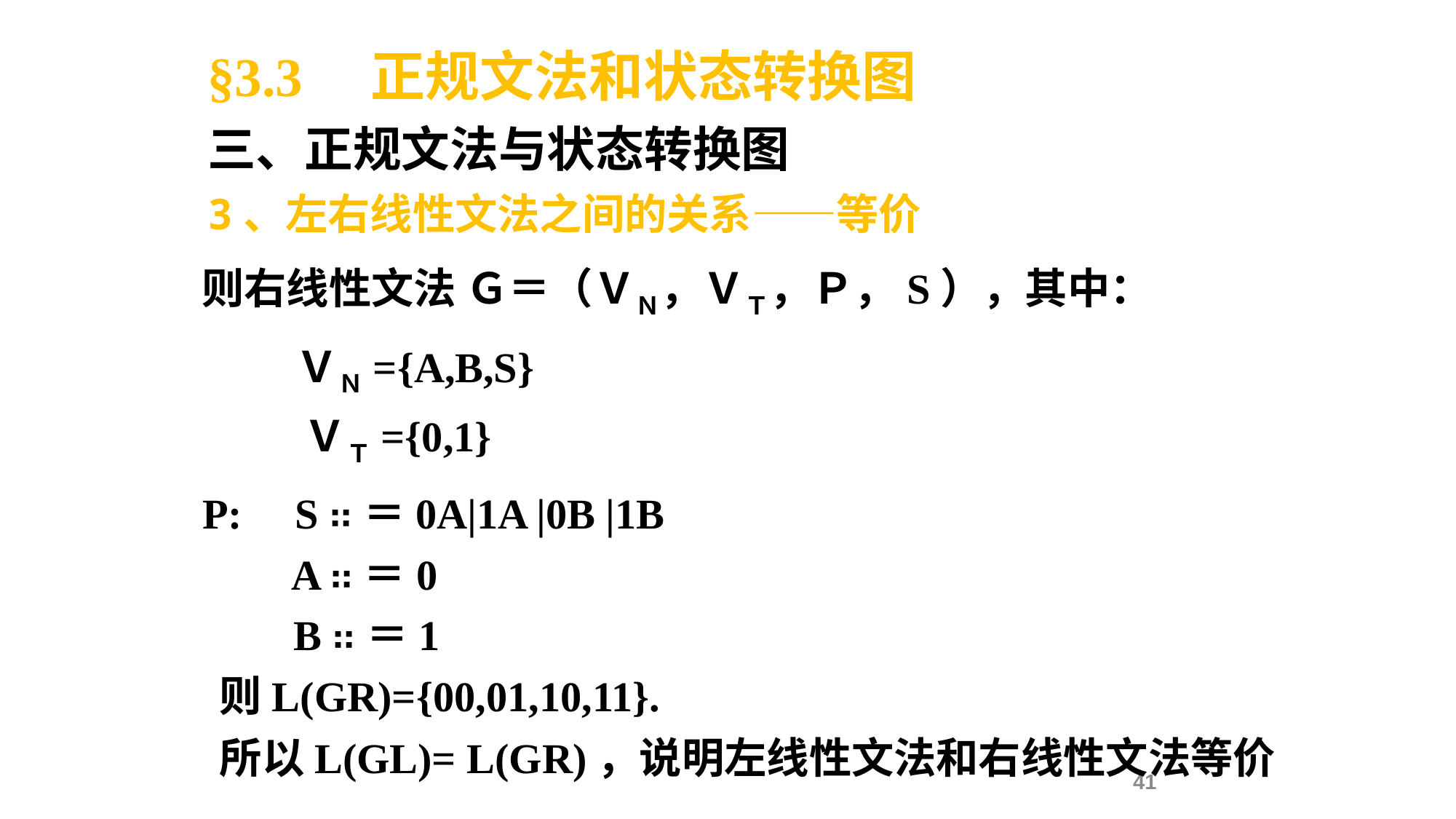

§3.3    正规文法和状态转换图
三、正规文法与状态转换图
3、左右线性文法之间的关系——等价

    则右线性文法 Ｇ＝（ＶＮ，ＶＴ，Ｐ，S），其中：
             ＶＮ={A,B,S}
          ＶＴ={0,1}
    P:     S ∷＝0A|1A |0B |1B
          A ∷＝0
          B ∷＝1
  则L(GR)={00,01,10,11}.
  所以L(GL)= L(GR)，说明左线性文法和右线性文法等价
41